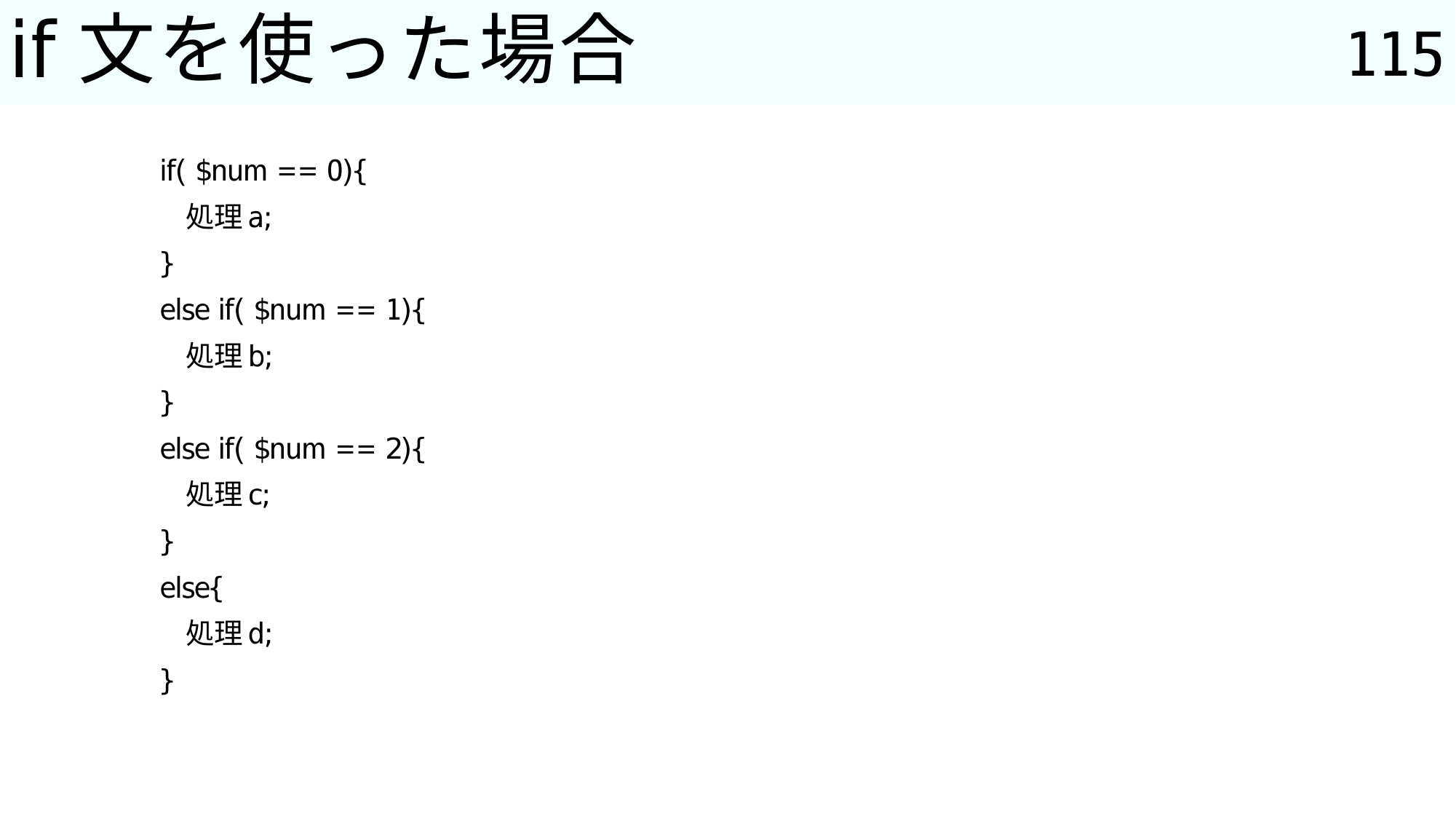

115
# if文を使った場合
if( $num == 0){
			処理a;
}
else if( $num == 1){
			処理b;
}
else if( $num == 2){
			処理c;
}
else{
			処理d;
}